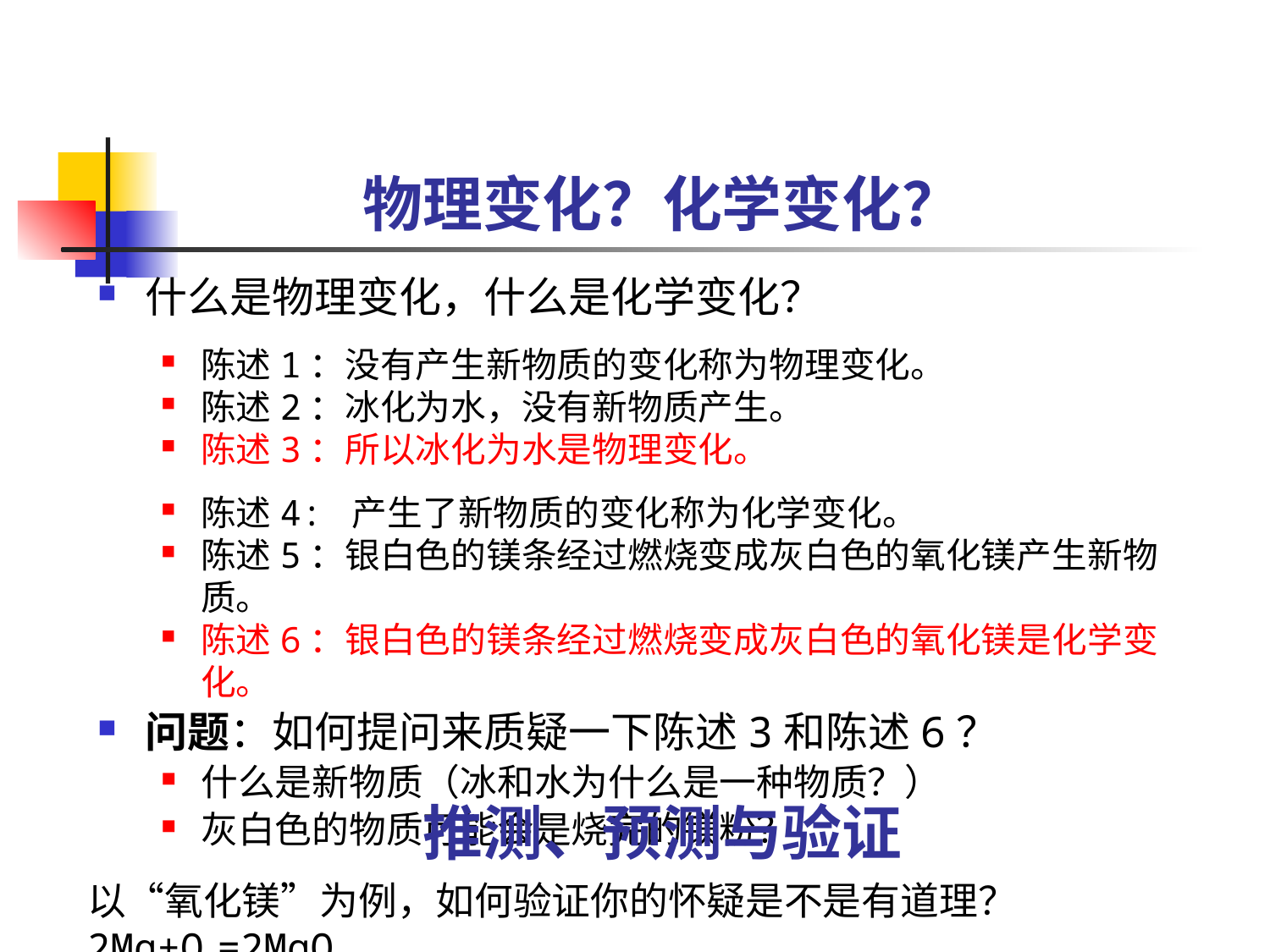

# 物理变化？化学变化？
什么是物理变化，什么是化学变化？
陈述1：没有产生新物质的变化称为物理变化。
陈述2：冰化为水，没有新物质产生。
陈述3：所以冰化为水是物理变化。
陈述4: 产生了新物质的变化称为化学变化。
陈述5：银白色的镁条经过燃烧变成灰白色的氧化镁产生新物质。
陈述6：银白色的镁条经过燃烧变成灰白色的氧化镁是化学变化。
问题：如何提问来质疑一下陈述3和陈述6？
什么是新物质（冰和水为什么是一种物质？）
灰白色的物质可能会是烧完的镁粉？
推测、预测与验证
以“氧化镁”为例，如何验证你的怀疑是不是有道理？2Mg+O2=2MgO